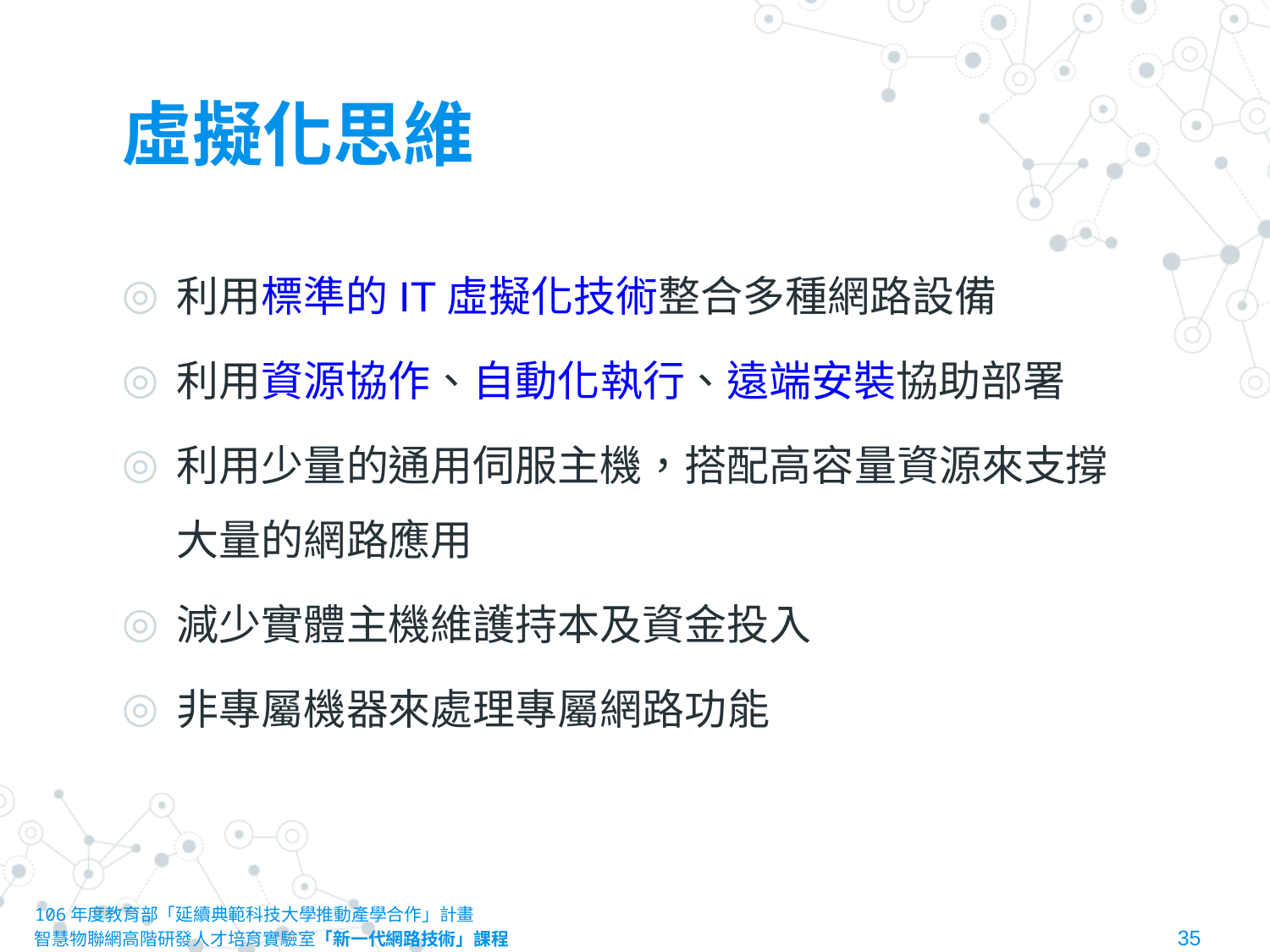

# 虛擬化思維
利用標準的IT虛擬化技術整合多種網路設備
利用資源協作、自動化執行、遠端安裝協助部署
利用少量的通用伺服主機，搭配高容量資源來支撐大量的網路應用
減少實體主機維護持本及資金投入
非專屬機器來處理專屬網路功能

106年度教育部「延續典範科技大學推動產學合作」計畫
智慧物聯網高階研發人才培育實驗室「新一代網路技術」課程						35